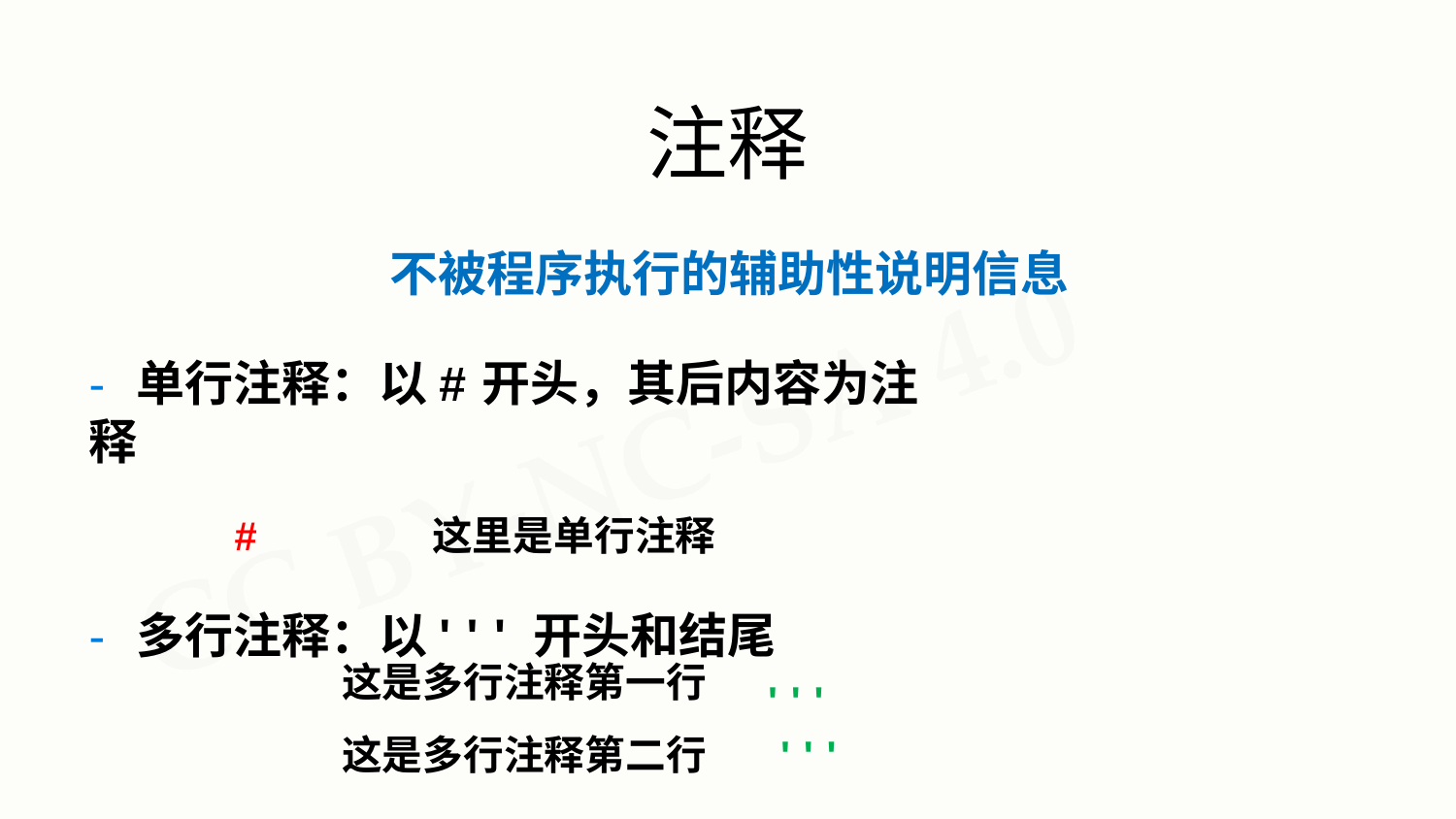

注释
# 不被程序执行的辅助性说明信息

- 单行注释：以#开头，其后内容为注释
#	这里是单行注释

- 多行注释：以'''开头和结尾

这是多行注释第一行
这是多行注释第二行	'''
'''